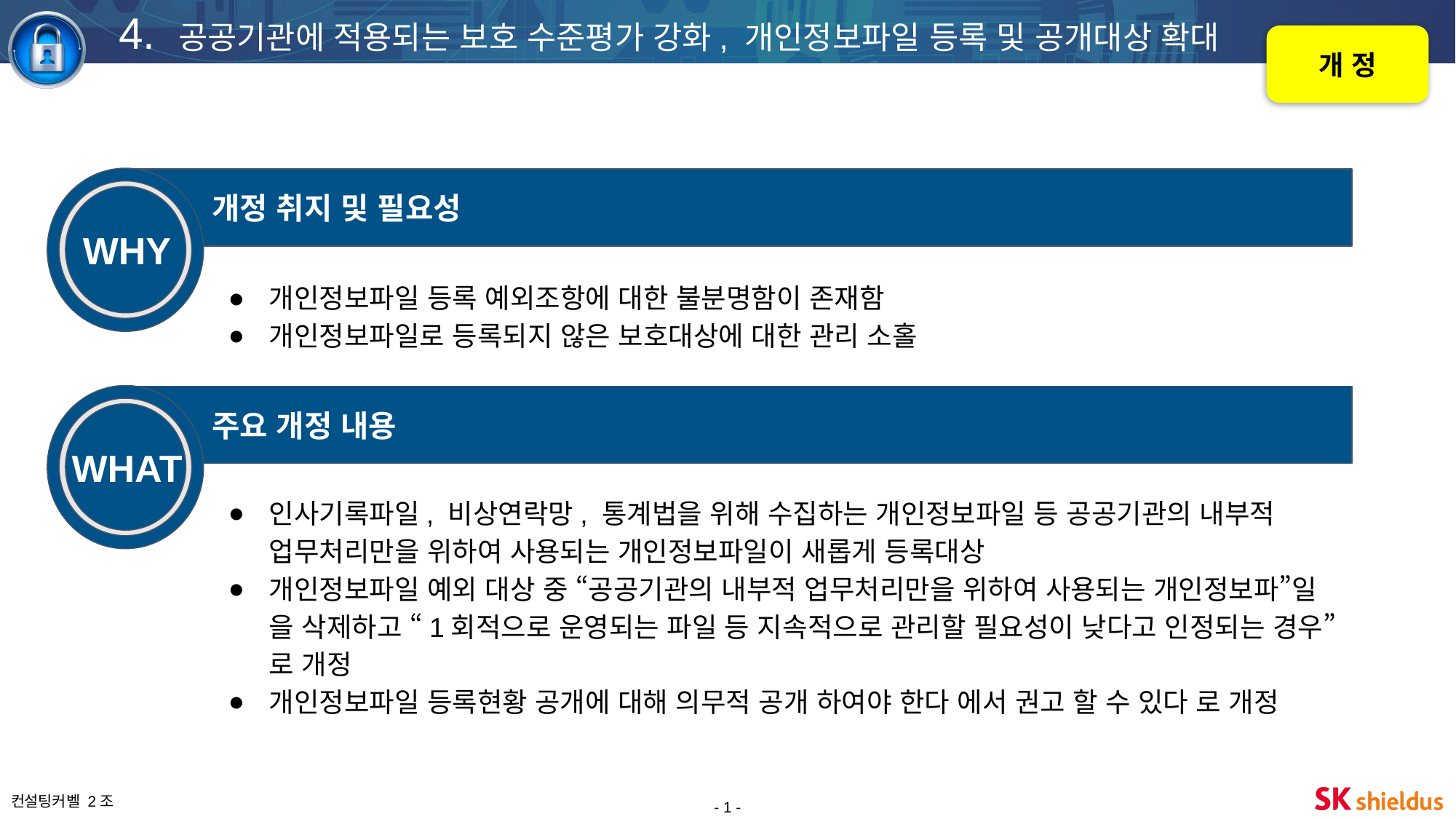

4. 공공기관에 적용되는 보호 수준평가 강화, 개인정보파일 등록 및 공개대상 확대

개 정
개정 취지 및 필요성

WHY

개인정보파일 등록 예외조항에 대한 불분명함이 존재함
개인정보파일로 등록되지 않은 보호대상에 대한 관리 소홀
주요 개정 내용

WHAT

인사기록파일, 비상연락망, 통계법을 위해 수집하는 개인정보파일 등 공공기관의 내부적 업무처리만을 위하여 사용되는 개인정보파일이 새롭게 등록대상
개인정보파일 예외 대상 중 “공공기관의 내부적 업무처리만을 위하여 사용되는 개인정보파”일 을 삭제하고 “1회적으로 운영되는 파일 등 지속적으로 관리할 필요성이 낮다고 인정되는 경우”로 개정
개인정보파일 등록현황 공개에 대해 의무적 공개 하여야 한다 에서 권고 할 수 있다 로 개정
- 1 -